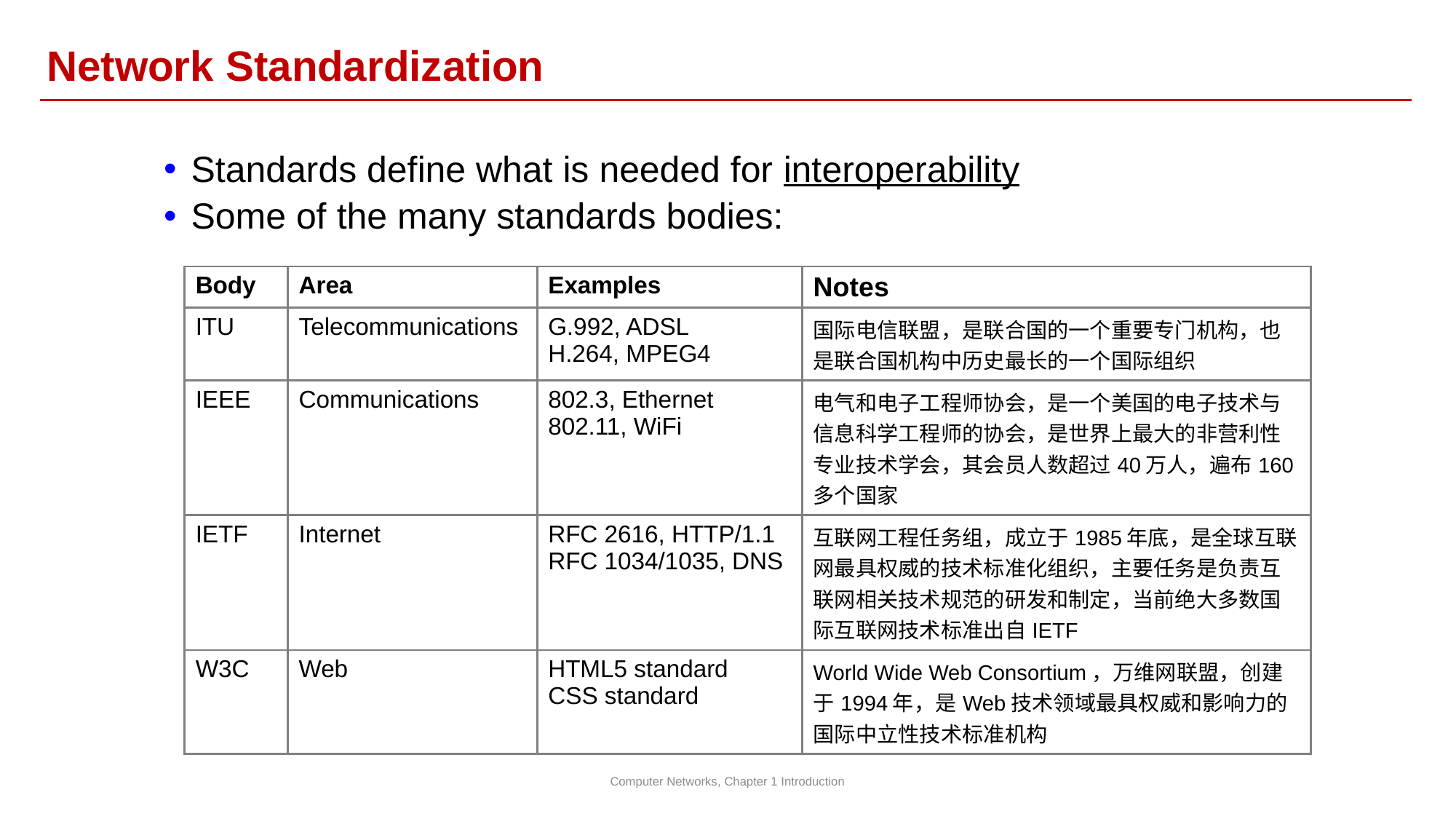

Network Standardization
Standards define what is needed for interoperability
Some of the many standards bodies:

| Body | Area | Examples | Notes |
| --- | --- | --- | --- |
| ITU | Telecommunications | G.992, ADSL H.264, MPEG4 | 国际电信联盟，是联合国的一个重要专门机构，也是联合国机构中历史最长的一个国际组织 |
| IEEE | Communications | 802.3, Ethernet 802.11, WiFi | 电气和电子工程师协会，是一个美国的电子技术与信息科学工程师的协会，是世界上最大的非营利性专业技术学会，其会员人数超过40万人，遍布160多个国家 |
| IETF | Internet | RFC 2616, HTTP/1.1 RFC 1034/1035, DNS | 互联网工程任务组，成立于1985年底，是全球互联网最具权威的技术标准化组织，主要任务是负责互联网相关技术规范的研发和制定，当前绝大多数国际互联网技术标准出自IETF |
| W3C | Web | HTML5 standard CSS standard | World Wide Web Consortium，万维网联盟，创建于1994年，是Web技术领域最具权威和影响力的国际中立性技术标准机构 |
Computer Networks, Chapter 1 Introduction